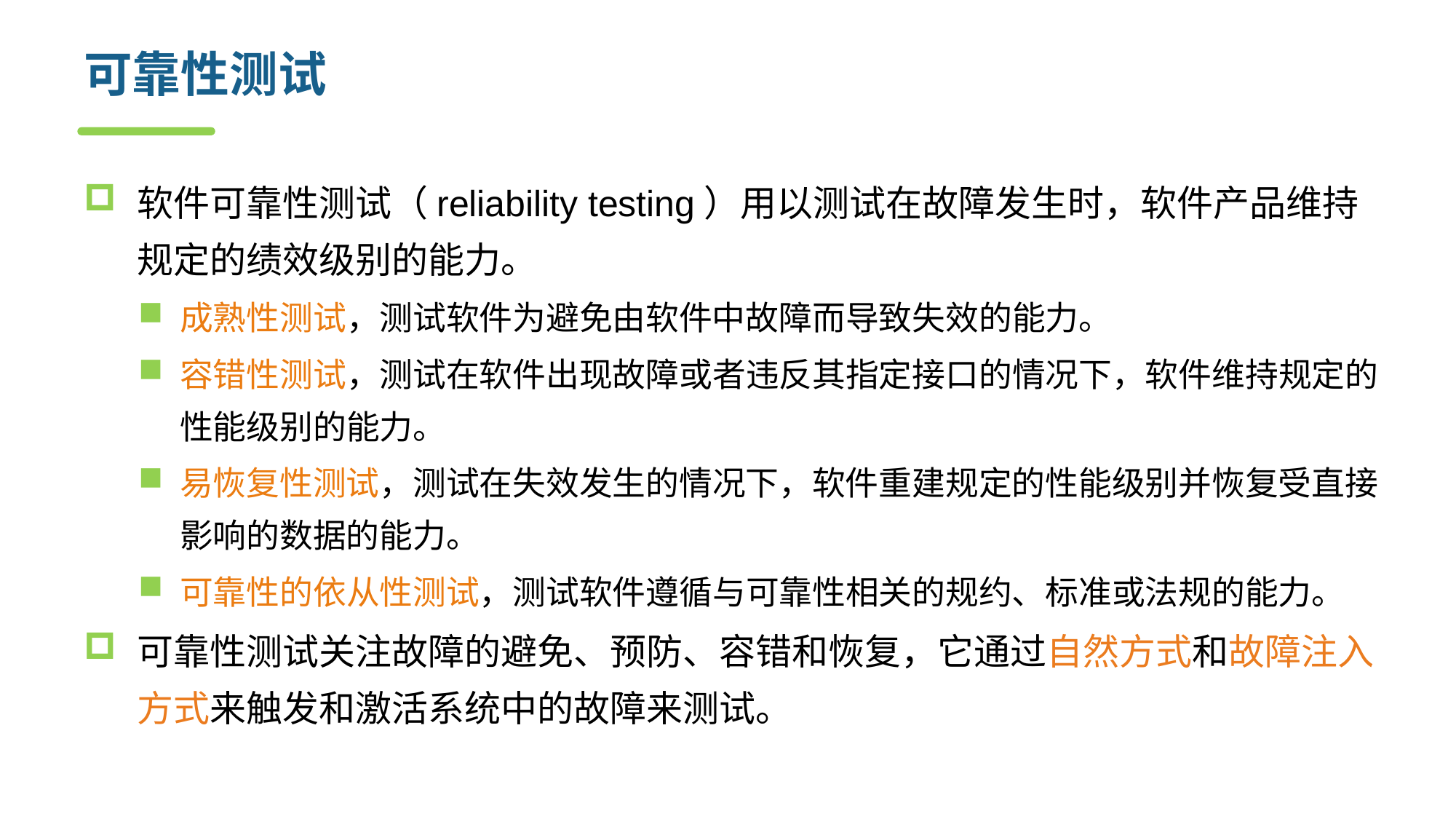

# 可靠性测试
软件可靠性测试（reliability testing）用以测试在故障发生时，软件产品维持规定的绩效级别的能力。
成熟性测试，测试软件为避免由软件中故障而导致失效的能力。
容错性测试，测试在软件出现故障或者违反其指定接口的情况下，软件维持规定的性能级别的能力。
易恢复性测试，测试在失效发生的情况下，软件重建规定的性能级别并恢复受直接影响的数据的能力。
可靠性的依从性测试，测试软件遵循与可靠性相关的规约、标准或法规的能力。
可靠性测试关注故障的避免、预防、容错和恢复，它通过自然方式和故障注入方式来触发和激活系统中的故障来测试。
81